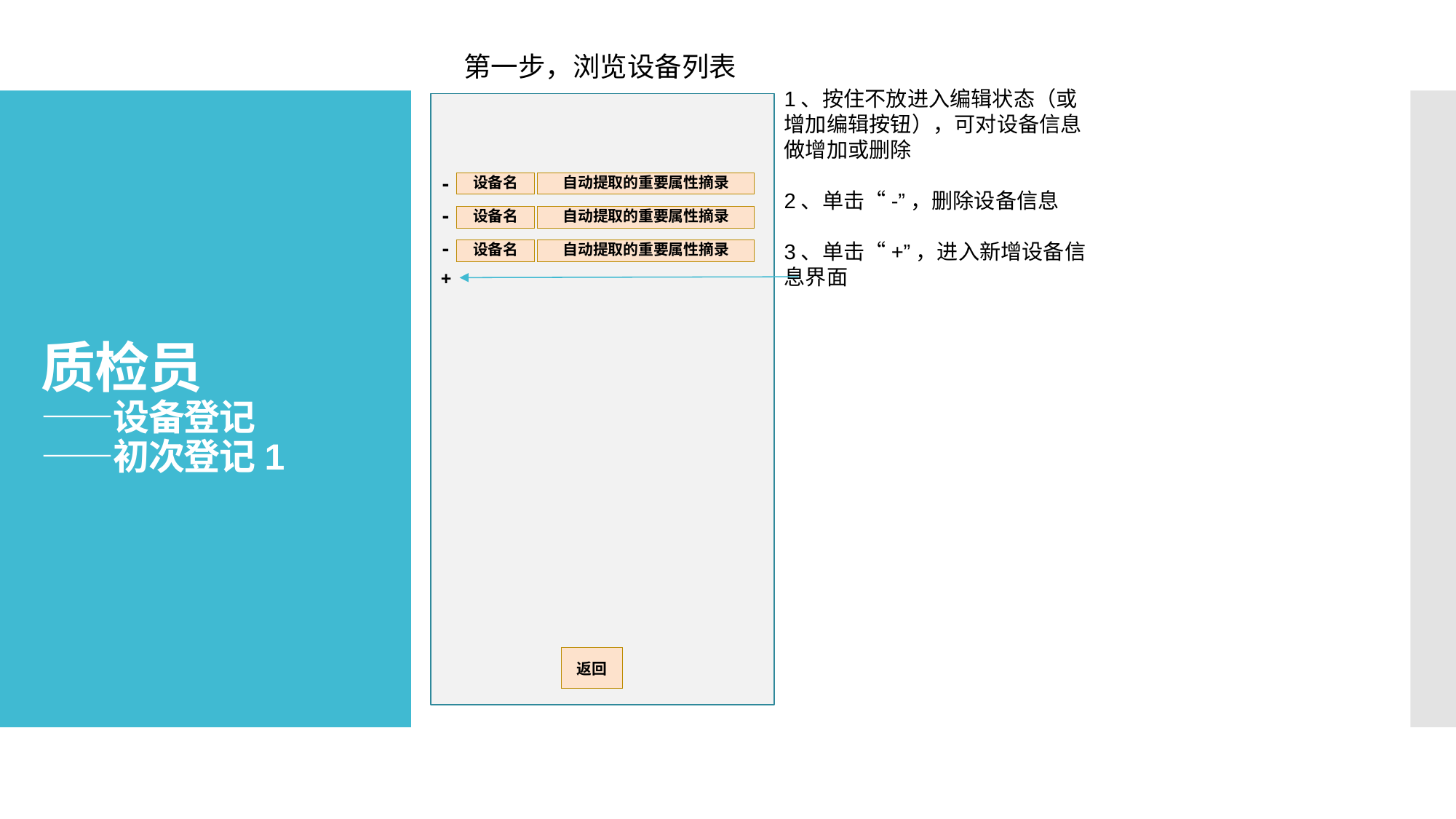

第一步，浏览设备列表
1、按住不放进入编辑状态（或增加编辑按钮），可对设备信息做增加或删除

2、单击“-”，删除设备信息

3、单击“+”，进入新增设备信息界面
# 质检员 ——设备登记 ——初次登记1
-
自动提取的重要属性摘录
设备名
-
自动提取的重要属性摘录
设备名

-
自动提取的重要属性摘录
设备名
+
返回